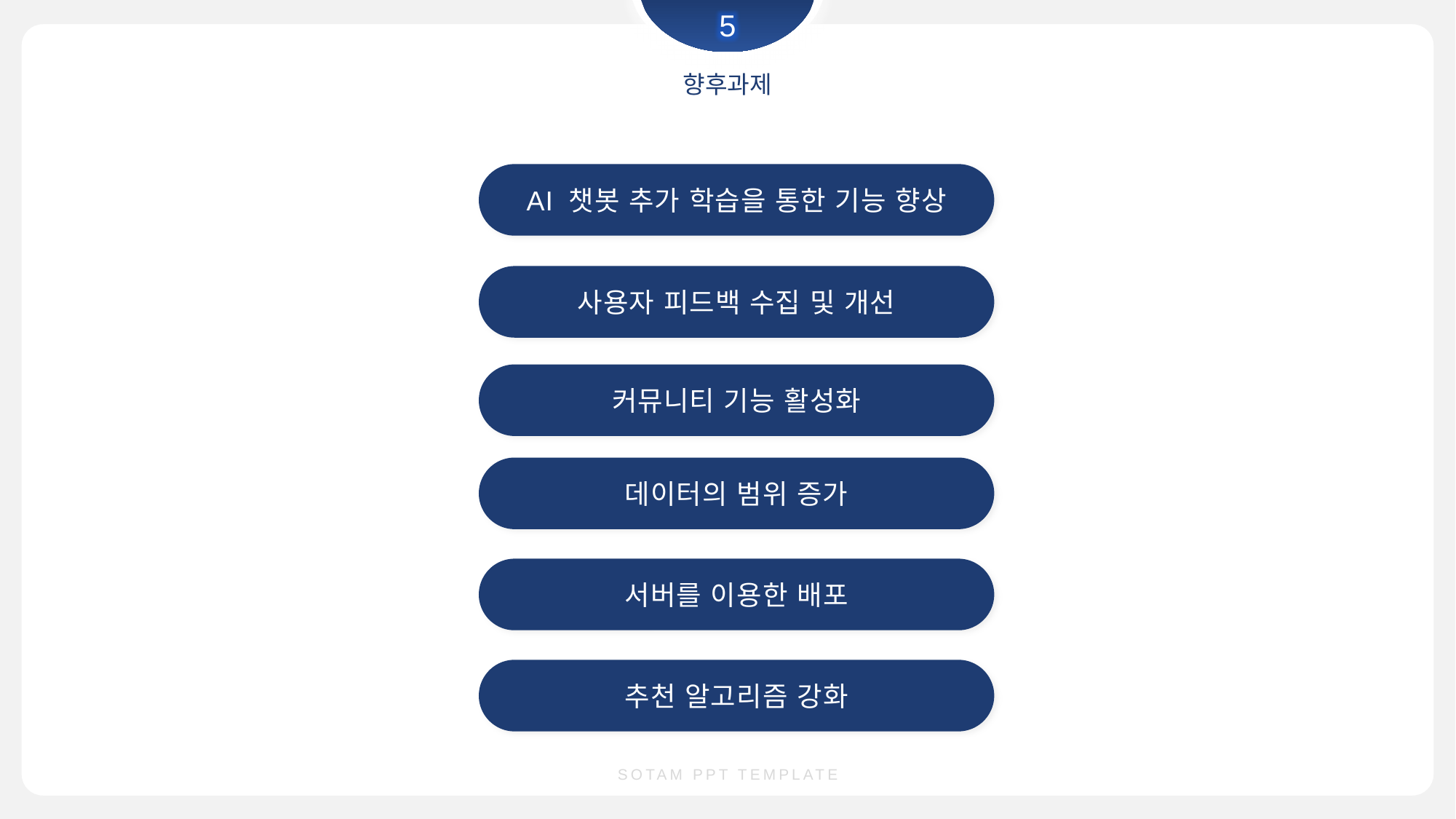

5
향후과제
AI 챗봇 추가 학습을 통한 기능 향상
사용자 피드백 수집 및 개선
커뮤니티 기능 활성화
데이터의 범위 증가
서버를 이용한 배포
추천 알고리즘 강화
SOTAM PPT TEMPLATE